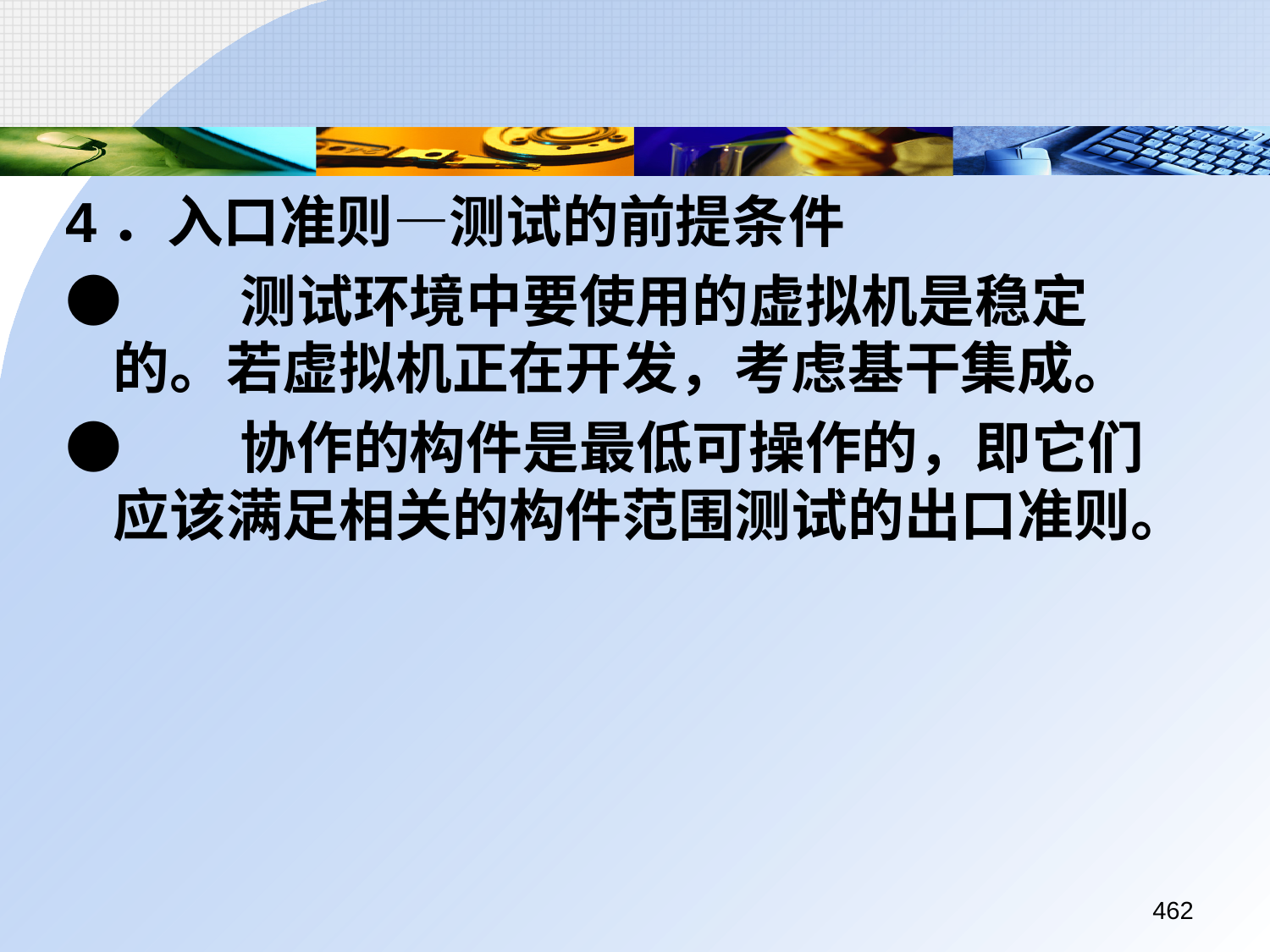

4．入口准则—测试的前提条件
●	测试环境中要使用的虚拟机是稳定的。若虚拟机正在开发，考虑基干集成。
●	协作的构件是最低可操作的，即它们应该满足相关的构件范围测试的出口准则。
462